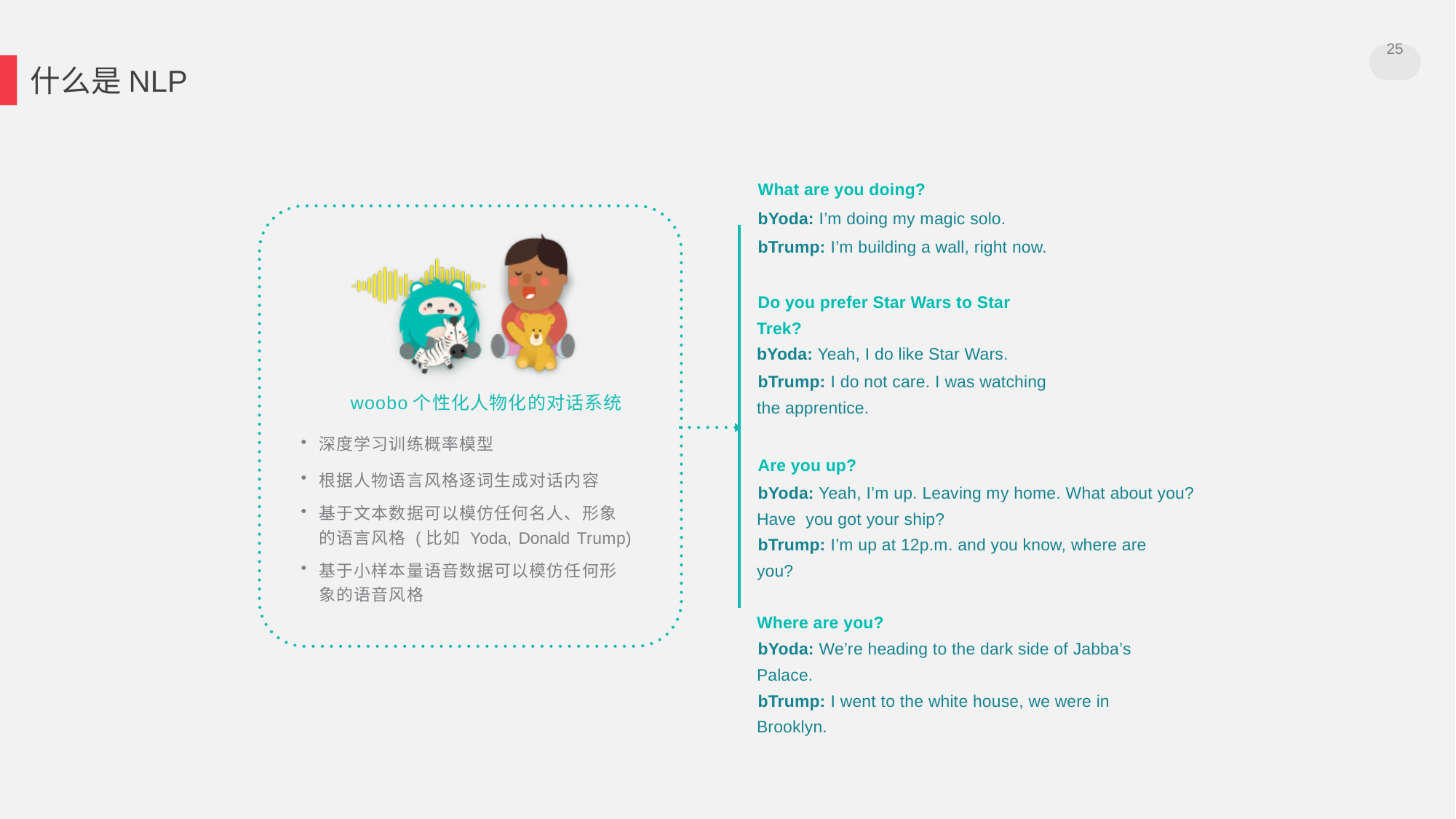

25
什么是NLP
What are you doing?
bYoda: I’m doing my magic solo.
bTrump: I’m building a wall, right now.

Do you prefer Star Wars to Star Trek?
bYoda: Yeah, I do like Star Wars.
bTrump: I do not care. I was watching the apprentice.
Are you up?
bYoda: Yeah, I’m up. Leaving my home. What about you?
Have  you got your ship?
bTrump: I’m up at 12p.m. and you know, where are you?
Where are you?
bYoda: We’re heading to the dark side of Jabba’s Palace.
bTrump: I went to the white house, we were in Brooklyn.

woobo个性化人物化的对话系统

深度学习训练概率模型
根据人物语言风格逐词生成对话内容
基于文本数据可以模仿任何名人、形象的语言风格 (比如 Yoda, Donald Trump)
基于小样本量语音数据可以模仿任何形象的语音风格